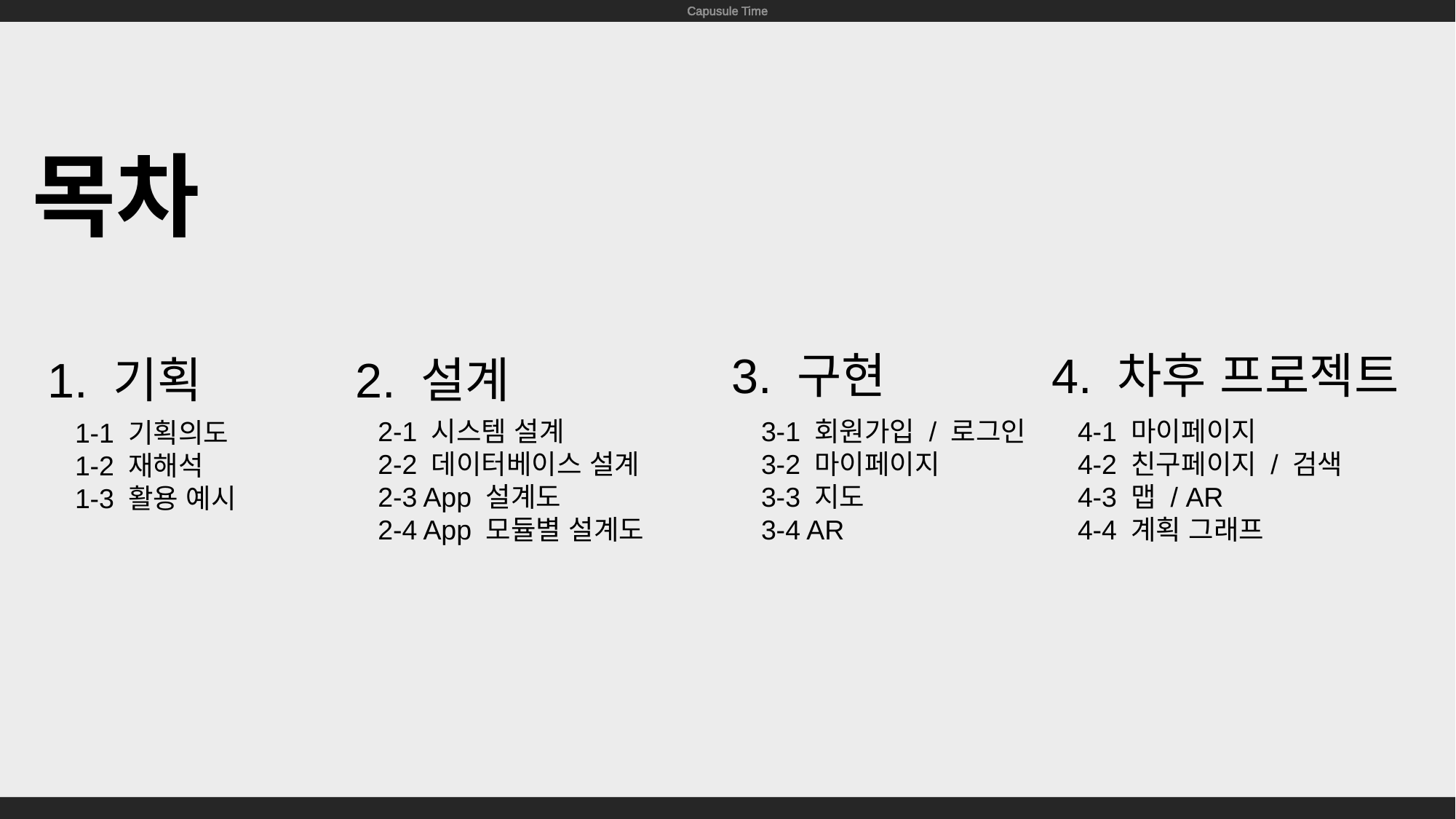

Capusule Time
목차
4. 차후 프로젝트
3. 구현
1. 기획
2. 설계
2-1 시스템 설계
2-2 데이터베이스 설계
2-3 App 설계도
2-4 App 모듈별 설계도
3-1 회원가입 / 로그인
3-2 마이페이지
3-3 지도
3-4 AR
4-1 마이페이지
4-2 친구페이지 / 검색
4-3 맵 / AR
4-4 계획 그래프
1-1 기획의도
1-2 재해석
1-3 활용 예시